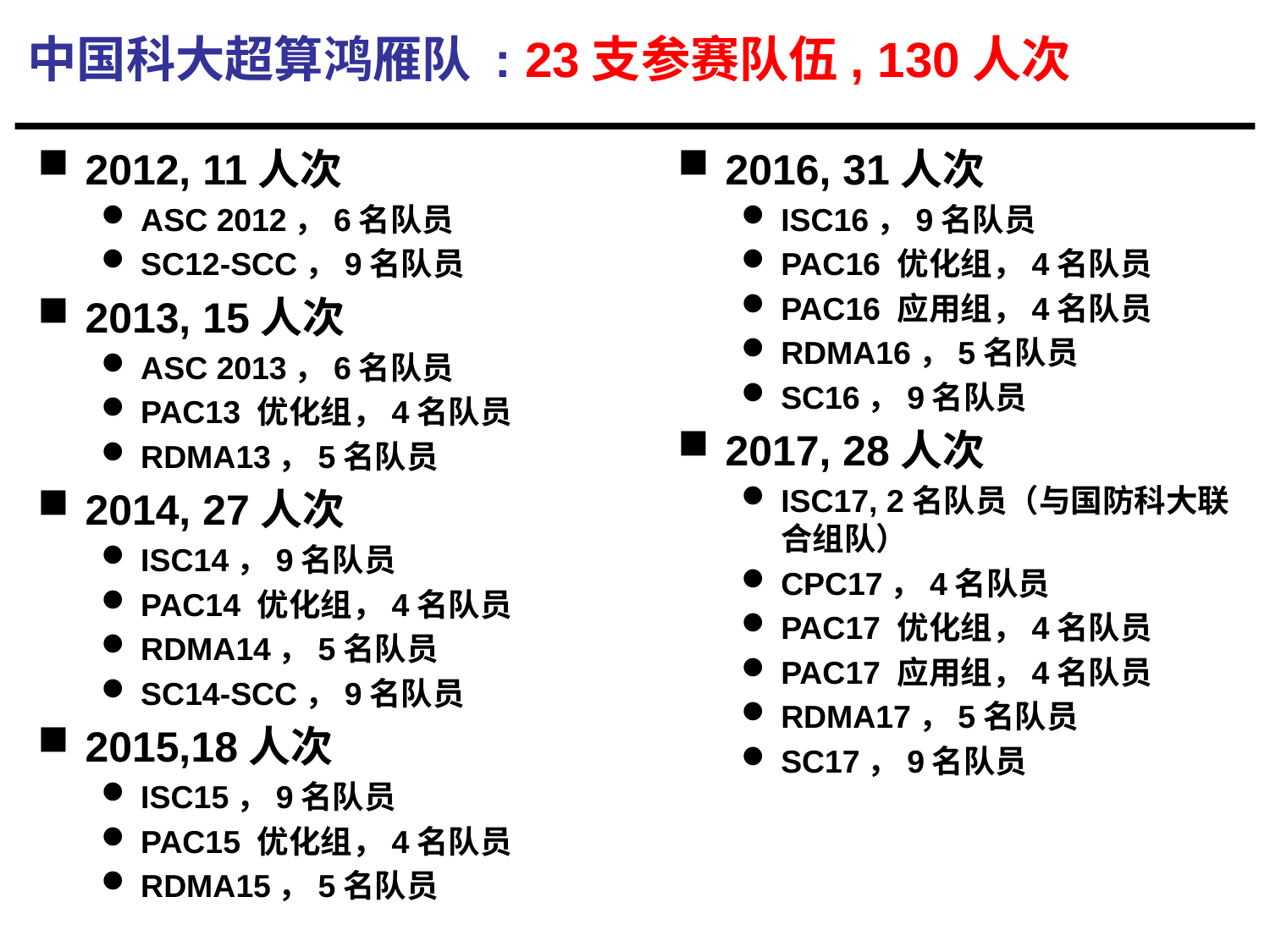

中国科大超算鸿雁队 : 23支参赛队伍, 130人次
2012, 11人次
ASC 2012，6名队员
SC12-SCC，9名队员
2013, 15人次
ASC 2013，6名队员
PAC13 优化组，4名队员
RDMA13，5名队员
2014, 27人次
ISC14，9名队员
PAC14 优化组，4名队员
RDMA14，5名队员
SC14-SCC，9名队员
2015,18人次
ISC15，9名队员
PAC15 优化组，4名队员
RDMA15，5名队员

2016, 31人次
ISC16，9名队员
PAC16 优化组，4名队员
PAC16 应用组，4名队员
RDMA16，5名队员
SC16，9名队员
2017, 28人次
ISC17, 2名队员（与国防科大联合组队）
CPC17，4名队员
PAC17 优化组，4名队员
PAC17 应用组，4名队员
RDMA17，5名队员
SC17，9名队员